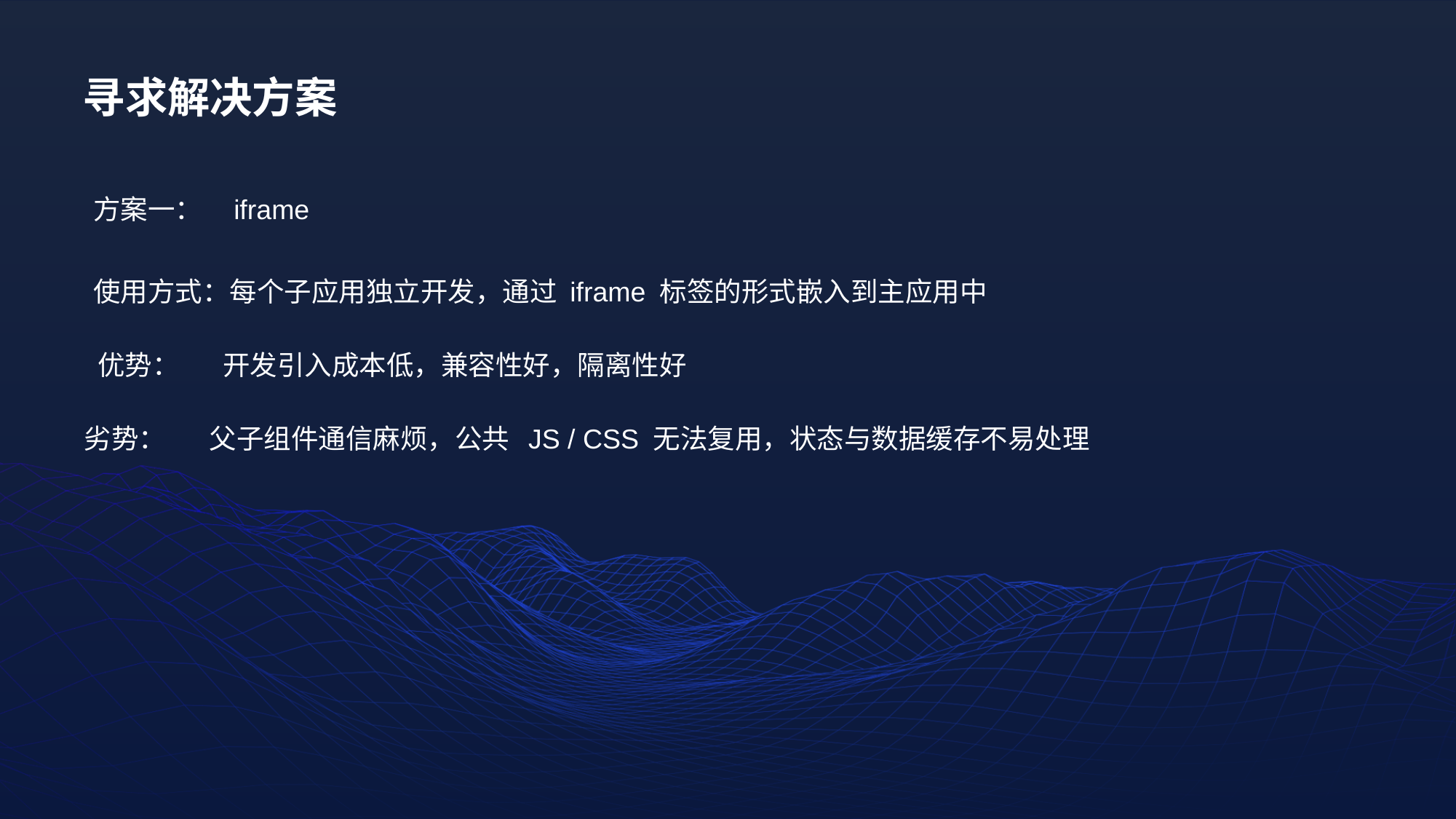

寻求解决方案
方案一：    iframe
使用方式：每个子应用独立开发，通过 iframe 标签的形式嵌入到主应用中
优势：       开发引入成本低，兼容性好，隔离性好
劣势：       父子组件通信麻烦，公共  JS / CSS 无法复用，状态与数据缓存不易处理